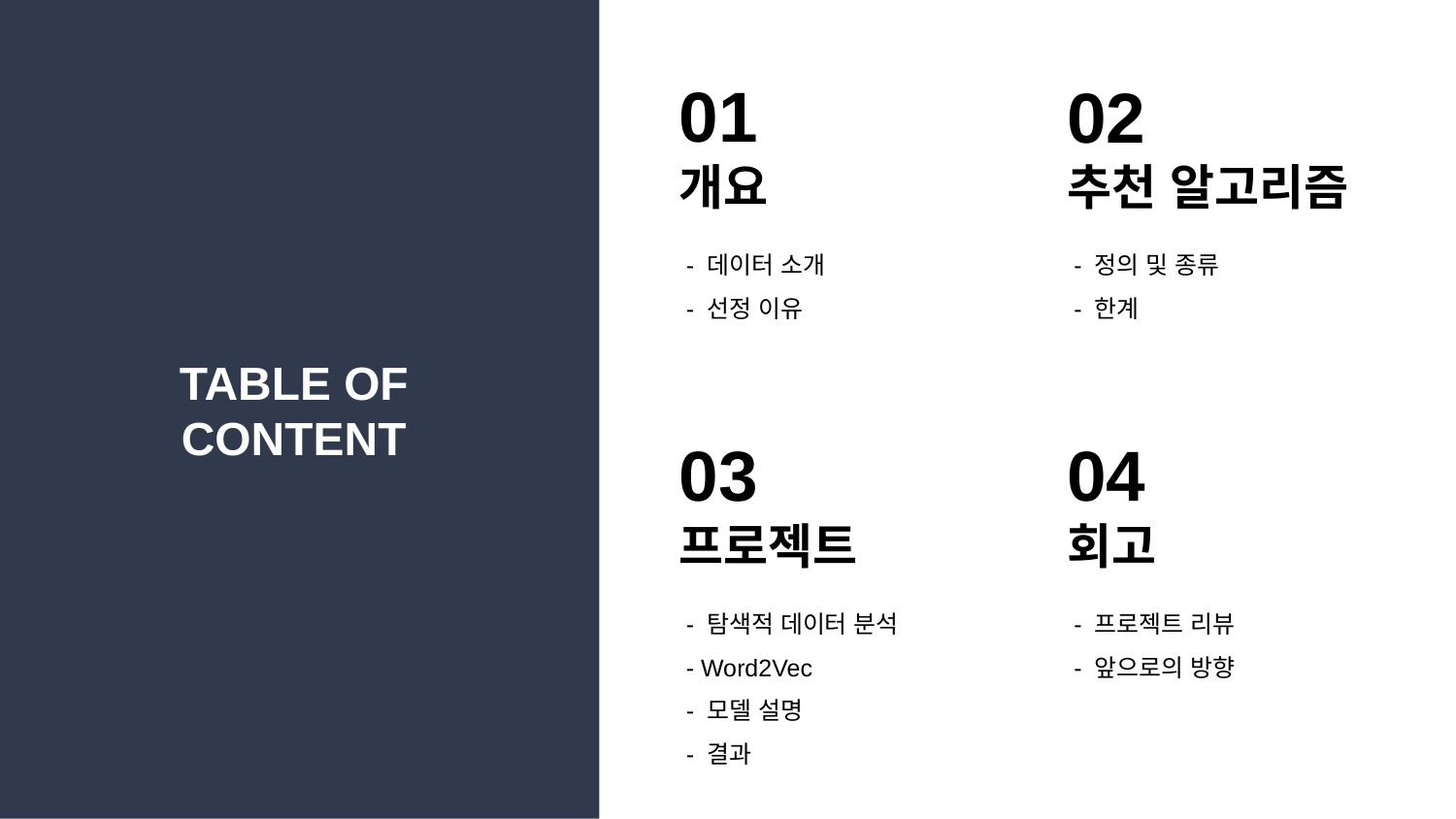

02
추천 알고리즘
 - 정의 및 종류
 - 한계
01
개요
 - 데이터 소개
 - 선정 이유
TABLE OF
CONTENT
03
프로젝트
 - 탐색적 데이터 분석
 - Word2Vec
 - 모델 설명
 - 결과
04
회고
 - 프로젝트 리뷰
 - 앞으로의 방향